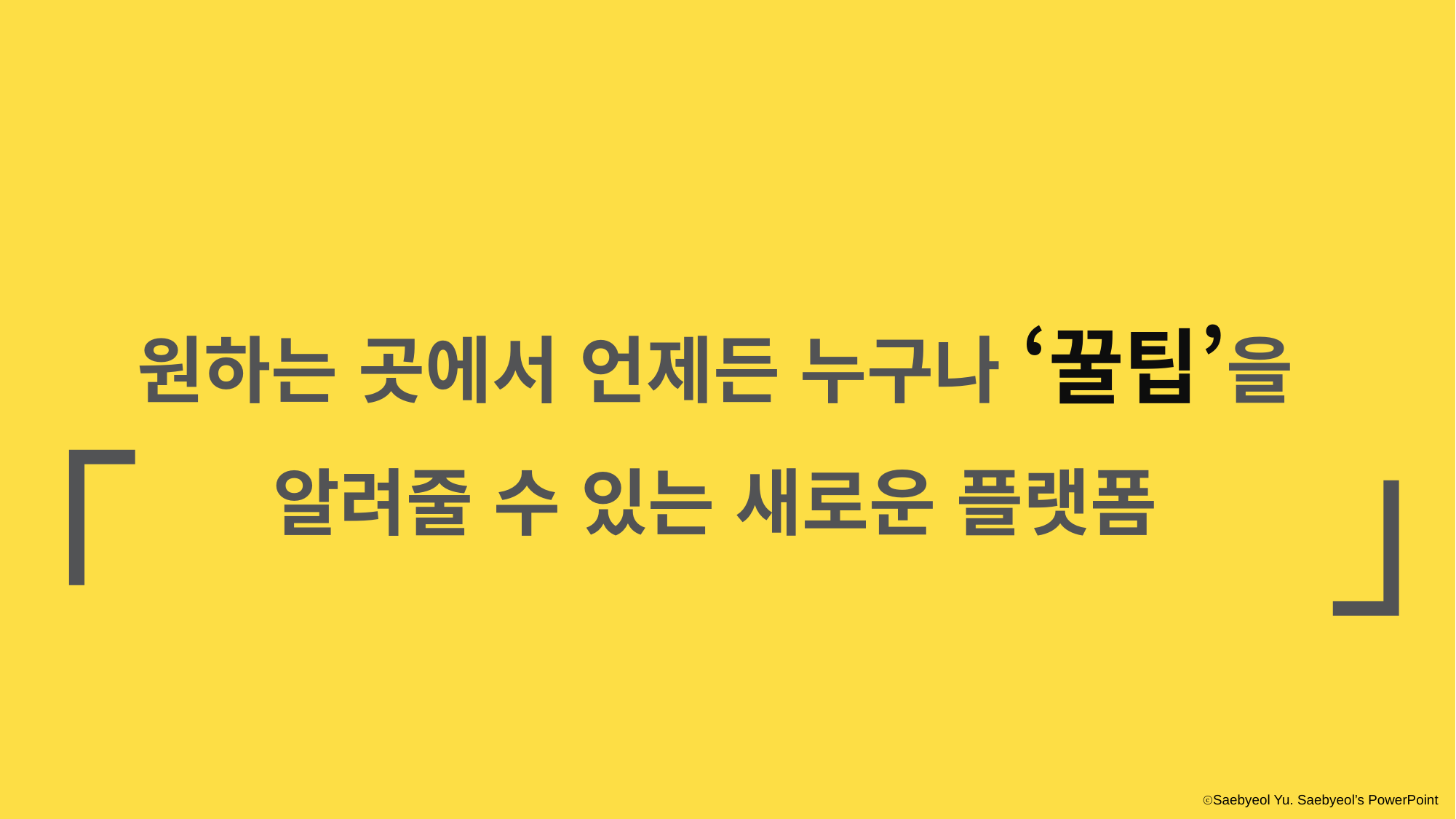

「
원하는 곳에서 언제든 누구나 ‘꿀팁’을 알려줄 수 있는 새로운 플랫폼
」